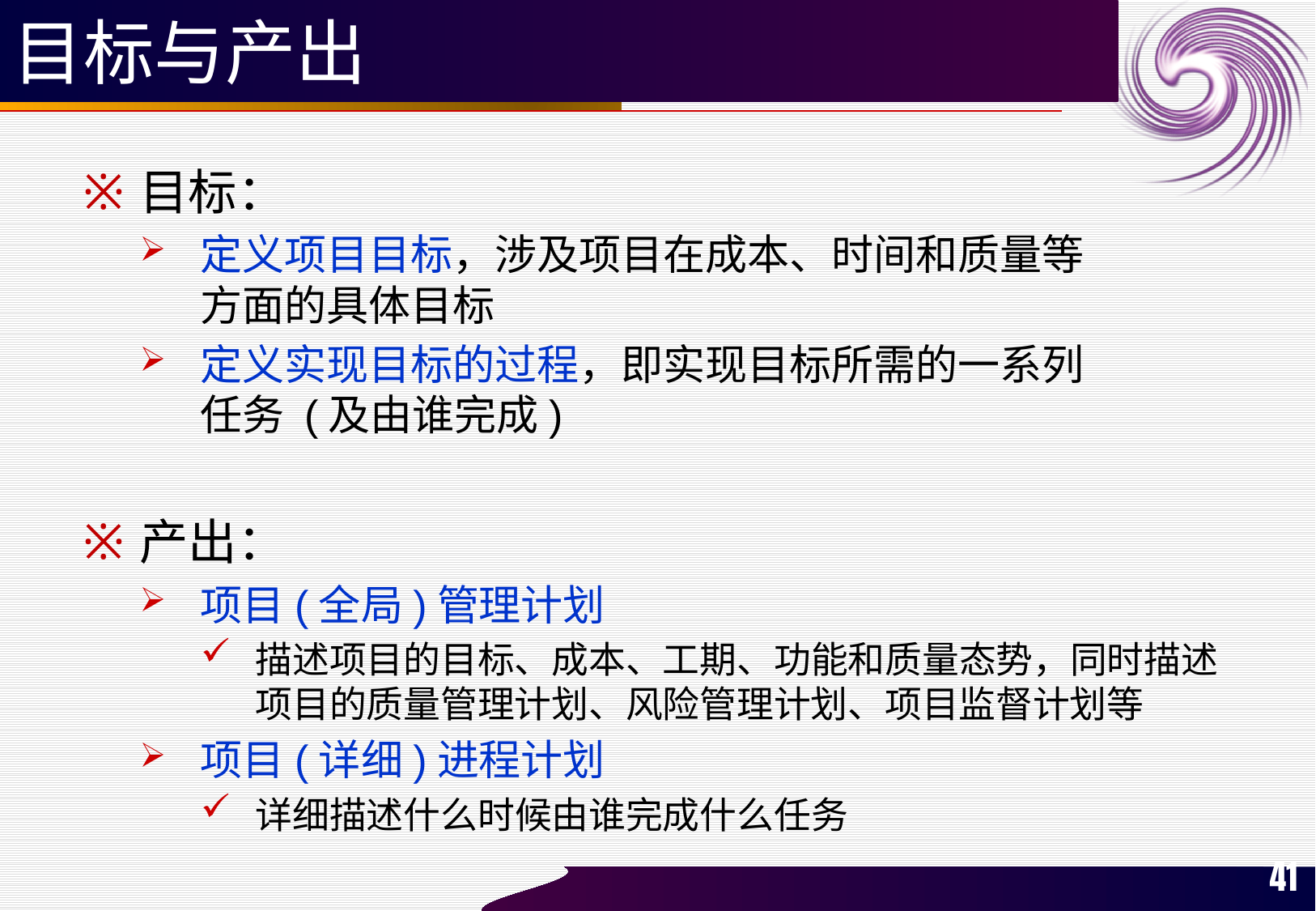

# 目标与产出
目标：
定义项目目标，涉及项目在成本、时间和质量等
方面的具体目标
定义实现目标的过程，即实现目标所需的一系列
任务 (及由谁完成)

产出：
项目(全局)管理计划
描述项目的目标、成本、工期、功能和质量态势，同时描述项目的质量管理计划、风险管理计划、项目监督计划等
项目(详细)进程计划
详细描述什么时候由谁完成什么任务
41